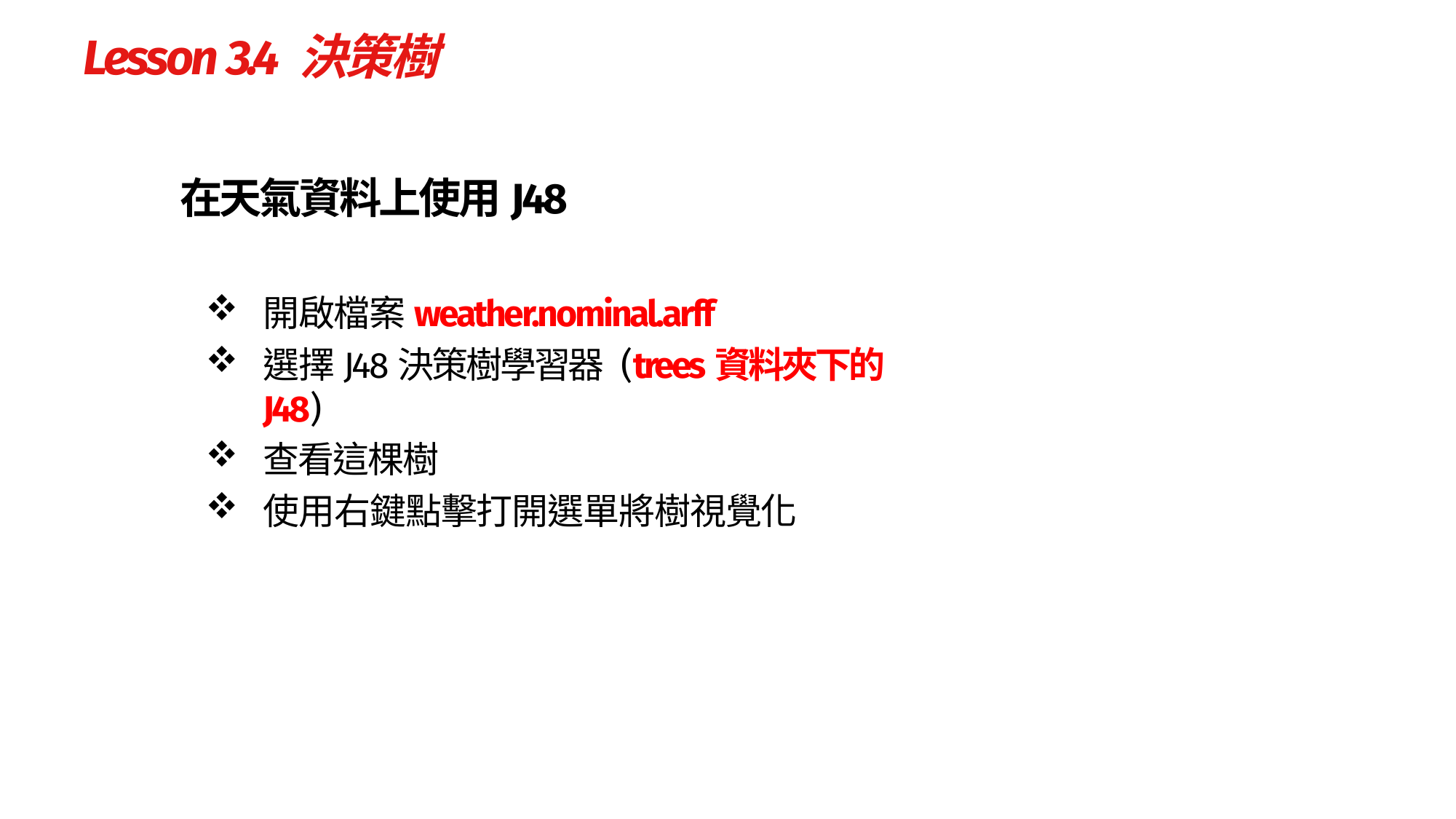

# Lesson 3.4 決策樹
在天氣資料上使用J48

開啟檔案weather.nominal.arff
選擇J48決策樹學習器 (trees資料夾下的J48)
查看這棵樹
使用右鍵點擊打開選單將樹視覺化